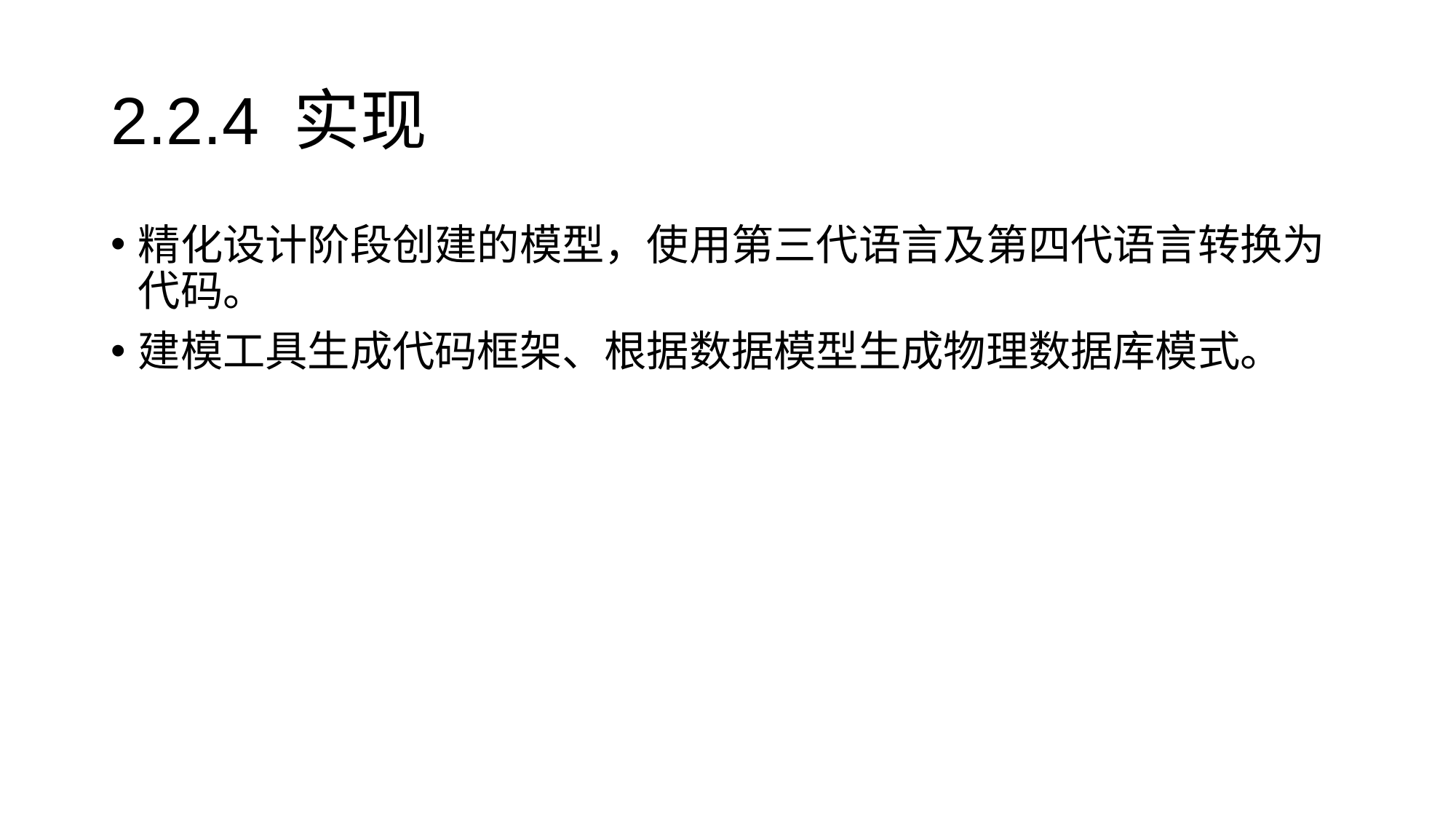

# 2.2.4 实现
精化设计阶段创建的模型，使用第三代语言及第四代语言转换为代码。
建模工具生成代码框架、根据数据模型生成物理数据库模式。